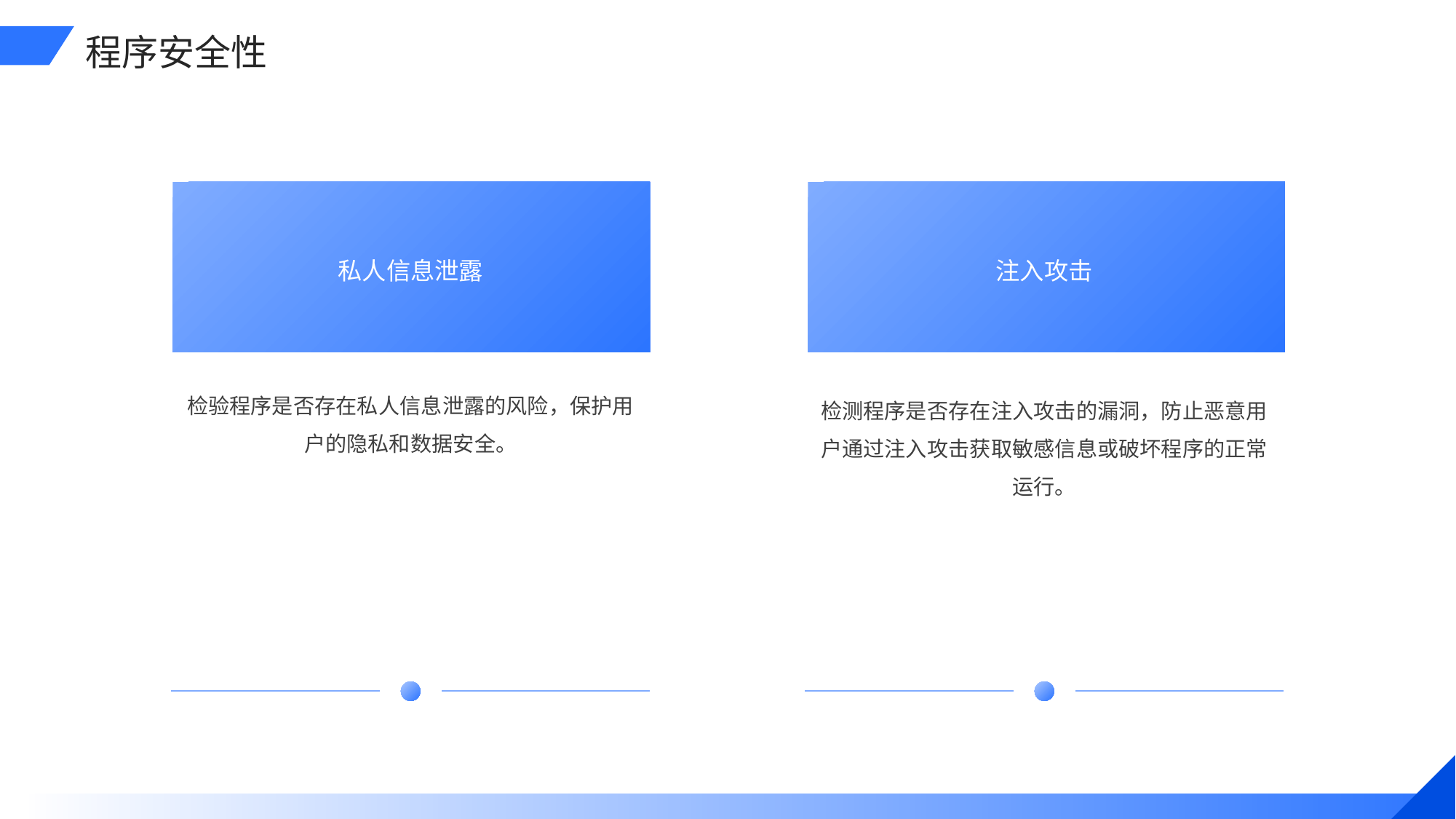

程序安全性

私人信息泄露
注入攻击
检验程序是否存在私人信息泄露的风险，保护用户的隐私和数据安全。
检测程序是否存在注入攻击的漏洞，防止恶意用户通过注入攻击获取敏感信息或破坏程序的正常运行。